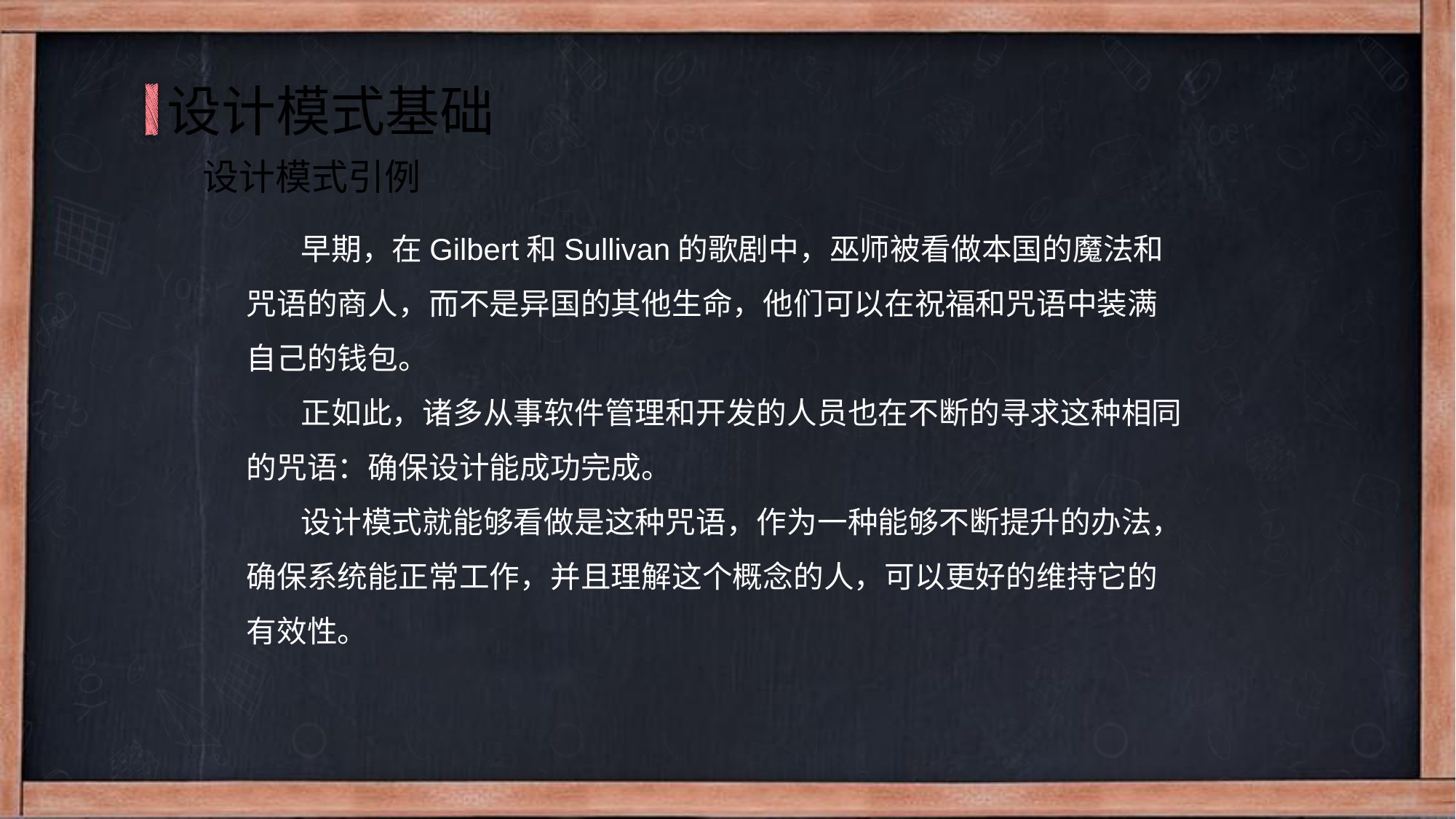

设计模式基础

      设计模式引例
       早期，在Gilbert和Sullivan的歌剧中，巫师被看做本国的魔法和咒语的商人，而不是异国的其他生命，他们可以在祝福和咒语中装满自己的钱包。
       正如此，诸多从事软件管理和开发的人员也在不断的寻求这种相同的咒语：确保设计能成功完成。
       设计模式就能够看做是这种咒语，作为一种能够不断提升的办法，确保系统能正常工作，并且理解这个概念的人，可以更好的维持它的有效性。